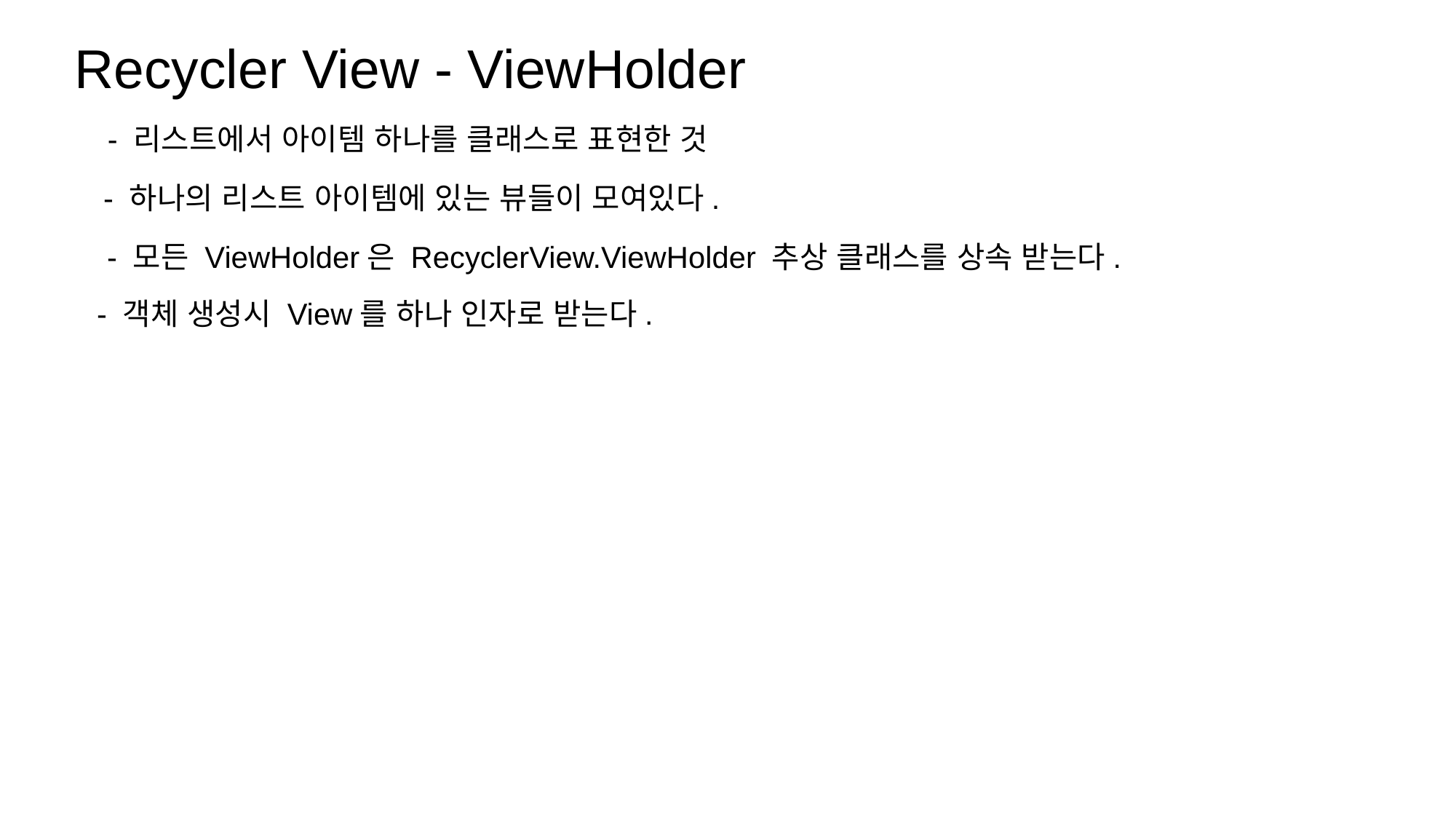

Recycler View - ViewHolder
나눔스퀘어OTF ExtraBold
- 리스트에서 아이템 하나를 클래스로 표현한 것
나눔스퀘어OTF Bold
- 하나의 리스트 아이템에 있는 뷰들이 모여있다.
나눔스퀘어OTF
- 모든 ViewHolder은 RecyclerView.ViewHolder 추상 클래스를 상속 받는다.
나눔스퀘어_ac ExtraBold
- 객체 생성시 View를 하나 인자로 받는다.
나눔스퀘어_ac Bold
나눔스퀘어_ac
나눔스퀘어 ExtraBold
나눔스퀘어 Bold
나눔스퀘어
실행 화면
XML
나눔스퀘어 Light
Kotlin